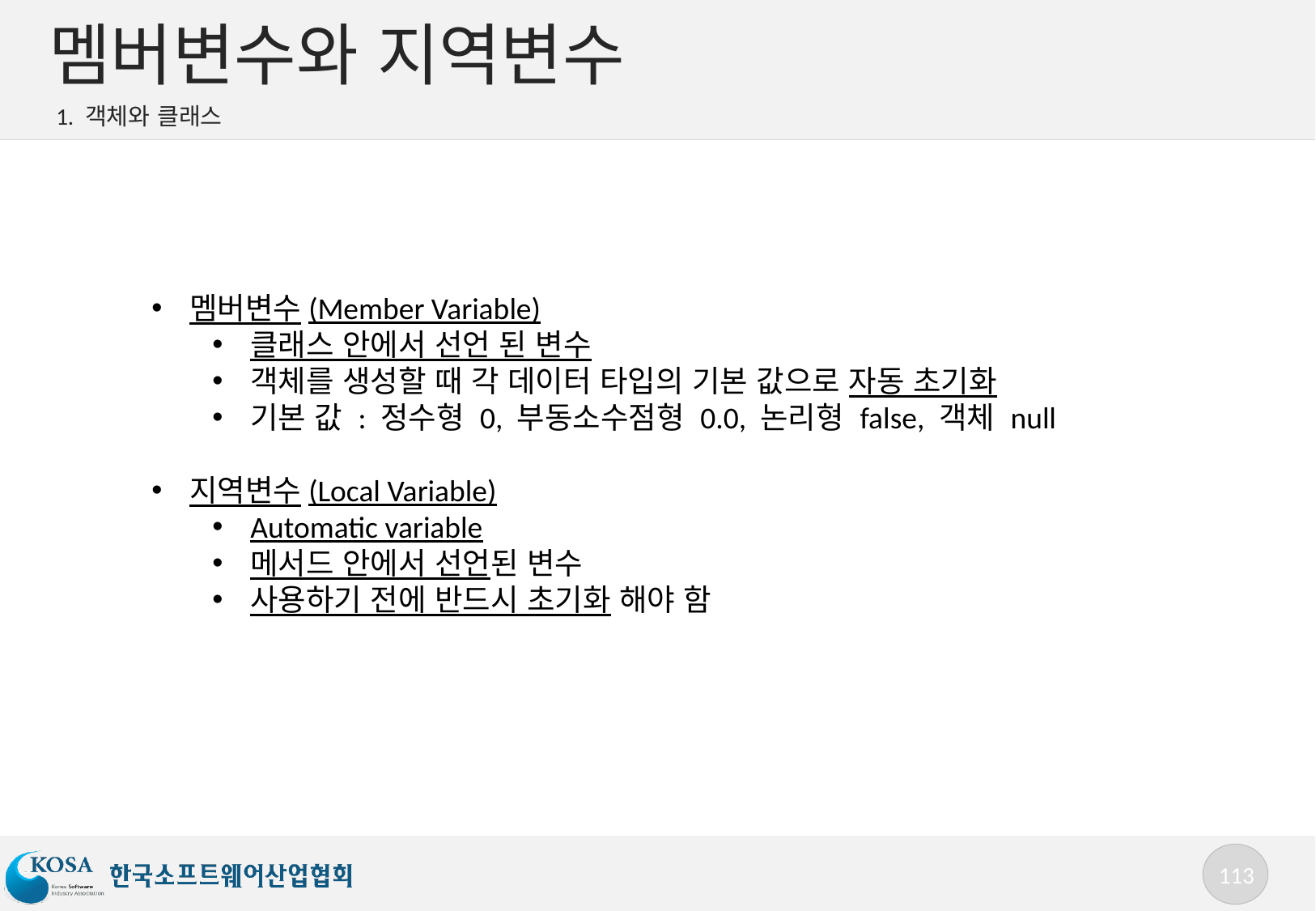

# 멤버변수와 지역변수
1. 객체와 클래스
멤버변수(Member Variable)
클래스 안에서 선언 된 변수
객체를 생성할 때 각 데이터 타입의 기본 값으로 자동 초기화
기본 값 : 정수형 0, 부동소수점형 0.0, 논리형 false, 객체 null

지역변수(Local Variable)
Automatic variable
메서드 안에서 선언된 변수
사용하기 전에 반드시 초기화 해야 함